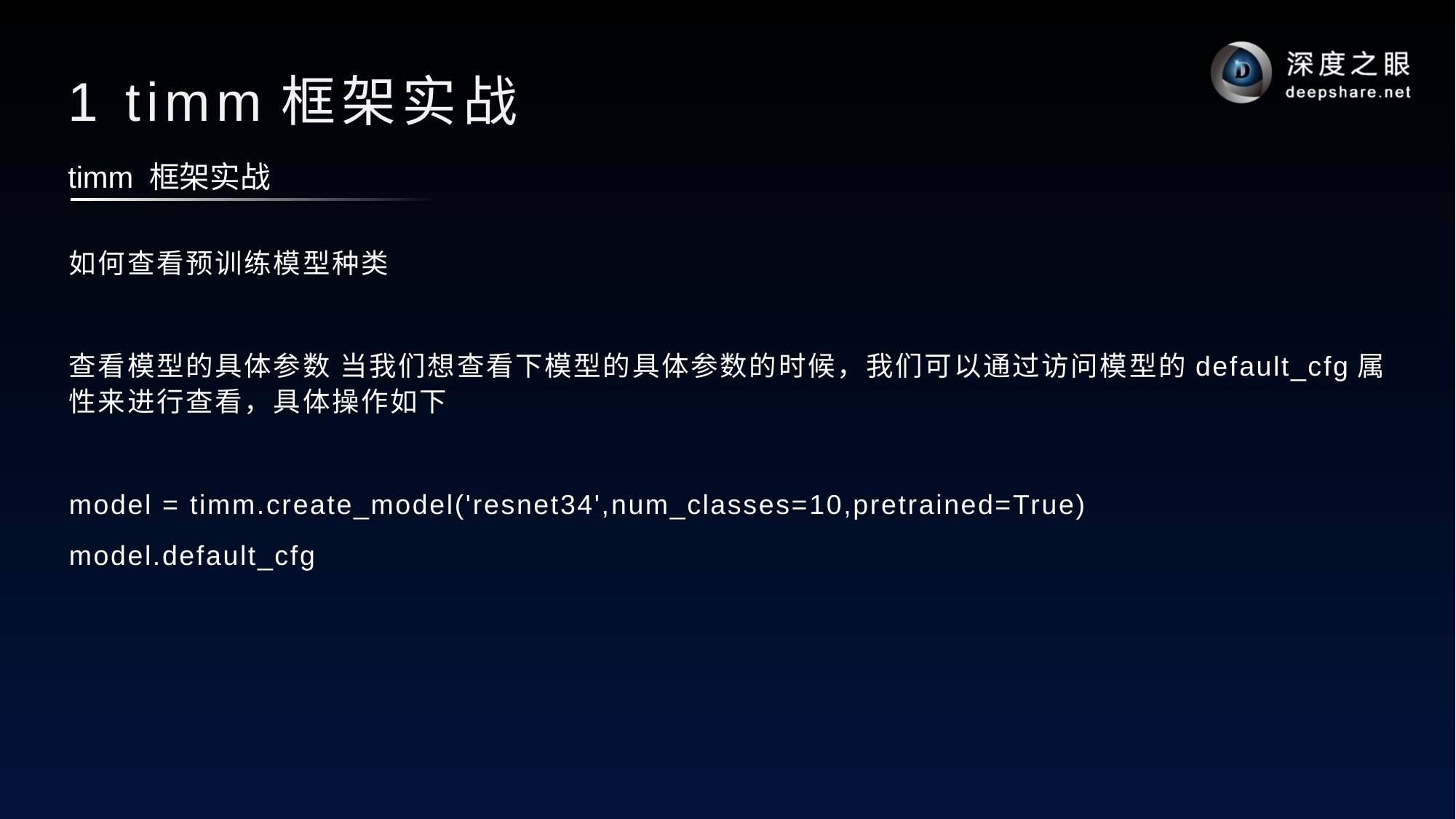

# 1 timm框架实战
timm 框架实战
如何查看预训练模型种类

查看模型的具体参数 当我们想查看下模型的具体参数的时候，我们可以通过访问模型的default_cfg属性来进行查看，具体操作如下

model = timm.create_model('resnet34',num_classes=10,pretrained=True)
model.default_cfg